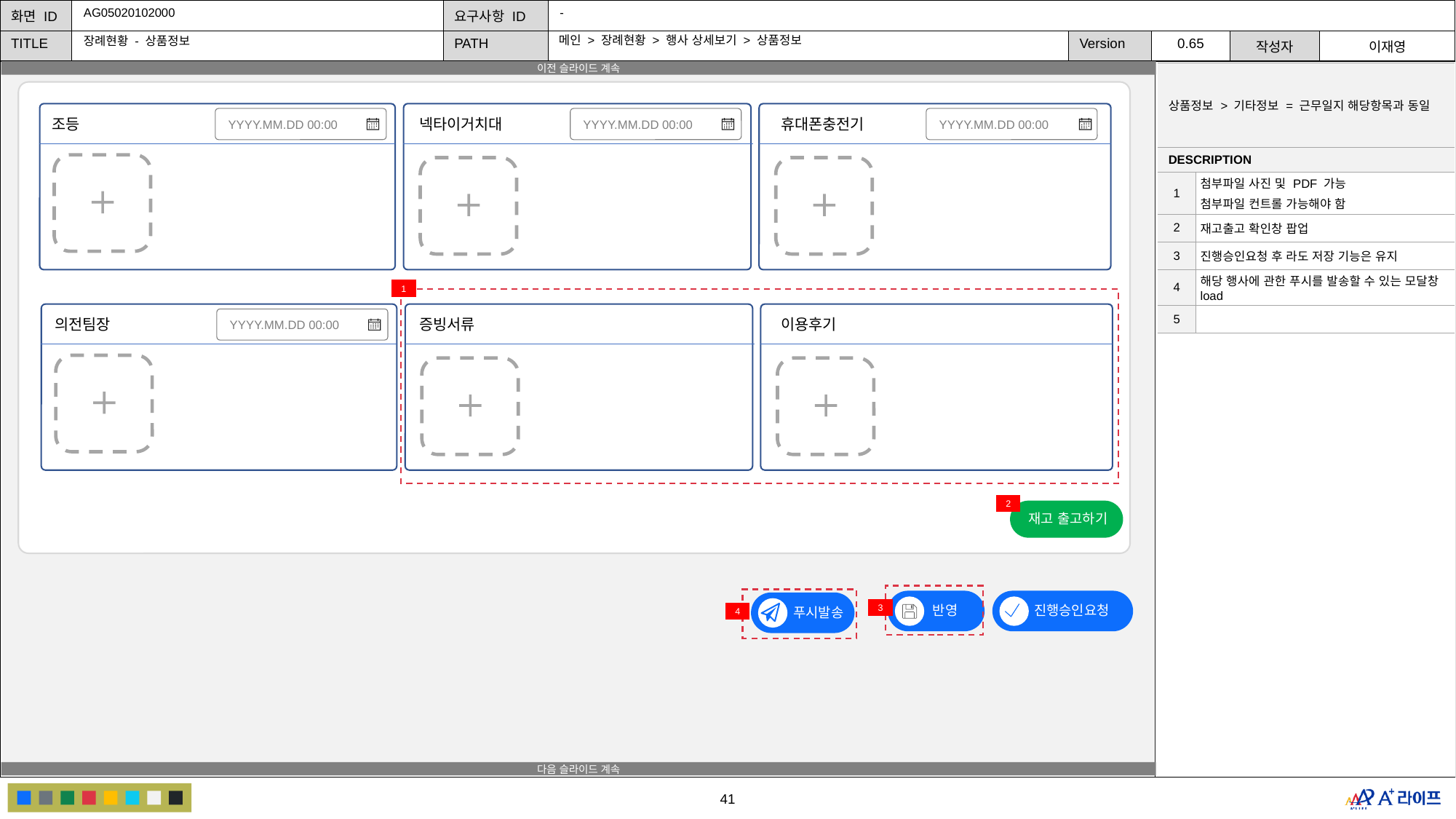

AG05020102000
-
메인 > 장례현황 > 행사 상세보기 > 상품정보
장례현황 - 상품정보
| 상품정보 > 기타정보 = 근무일지 해당항목과 동일 |  |
| --- | --- |
| DESCRIPTION |  |
| 1 | 첨부파일 사진 및 PDF 가능 첨부파일 컨트롤 가능해야 함 |
| 2 | 재고출고 확인창 팝업 |
| 3 | 진행승인요청 후 라도 저장 기능은 유지 |
| 4 | 해당 행사에 관한 푸시를 발송할 수 있는 모달창 load |
| 5 |  |

휴대폰충전기
YYYY.MM.DD 00:00

조등
넥타이거치대
YYYY.MM.DD 00:00

YYYY.MM.DD 00:00

1

이용후기

의전팀장
증빙서류
YYYY.MM.DD 00:00

2

재고 출고하기

푸시발송

반영
진행승인요청
3

4